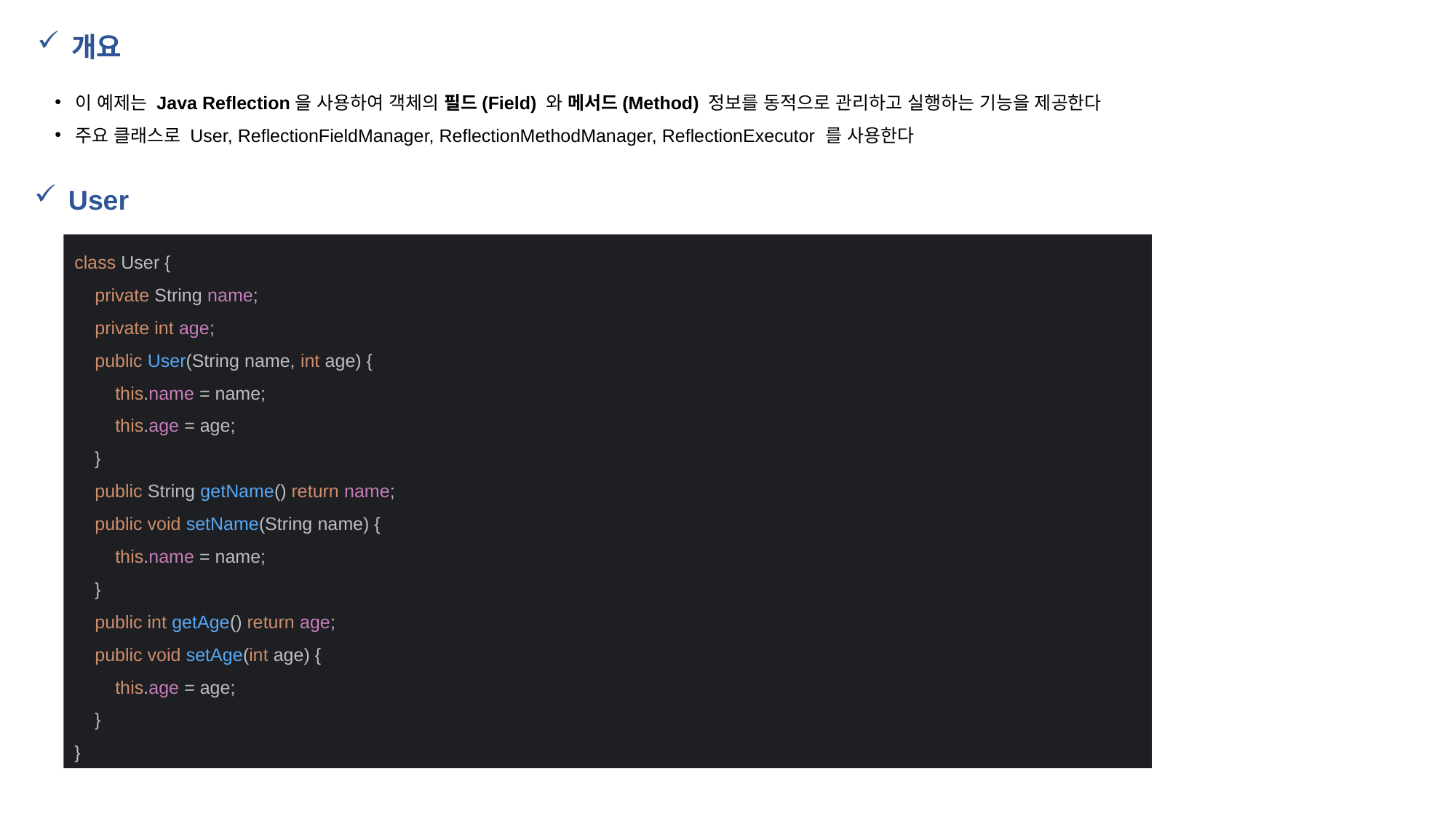

개요
이 예제는 Java Reflection을 사용하여 객체의 필드(Field) 와 메서드(Method) 정보를 동적으로 관리하고 실행하는 기능을 제공한다
주요 클래스로 User, ReflectionFieldManager, ReflectionMethodManager, ReflectionExecutor 를 사용한다
User
class User {
    private String name;
    private int age;
    public User(String name, int age) {
        this.name = name;
        this.age = age;
    }
    public String getName() return name;
    public void setName(String name) {
        this.name = name;
    }
    public int getAge() return age;
    public void setAge(int age) {
        this.age = age;
    }
}